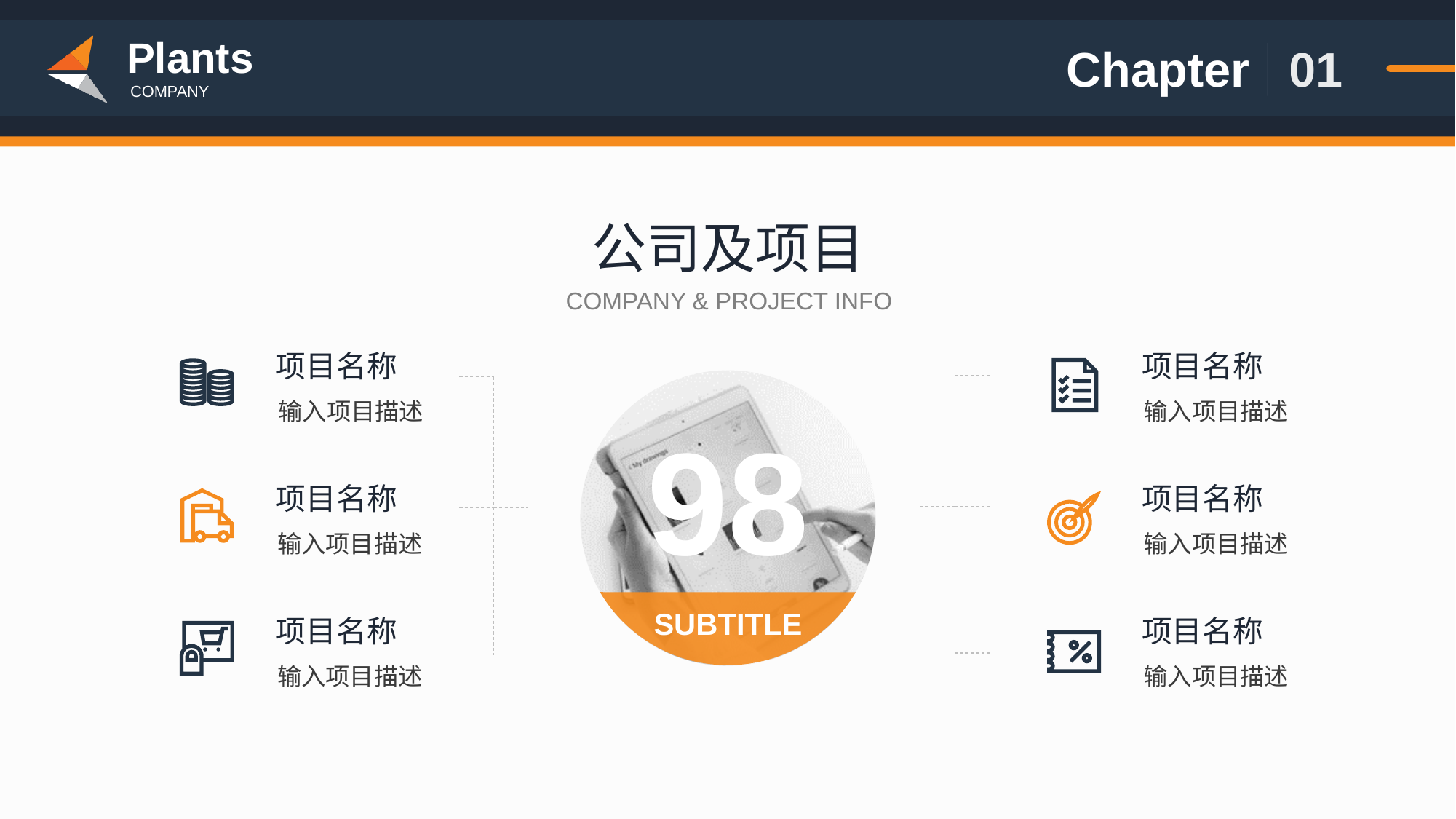

01
公司及项目
COMPANY & PROJECT INFO
项目名称
项目名称

98
SUBTITLE
输入项目描述
输入项目描述
项目名称
项目名称

输入项目描述
输入项目描述
项目名称
项目名称

输入项目描述
输入项目描述